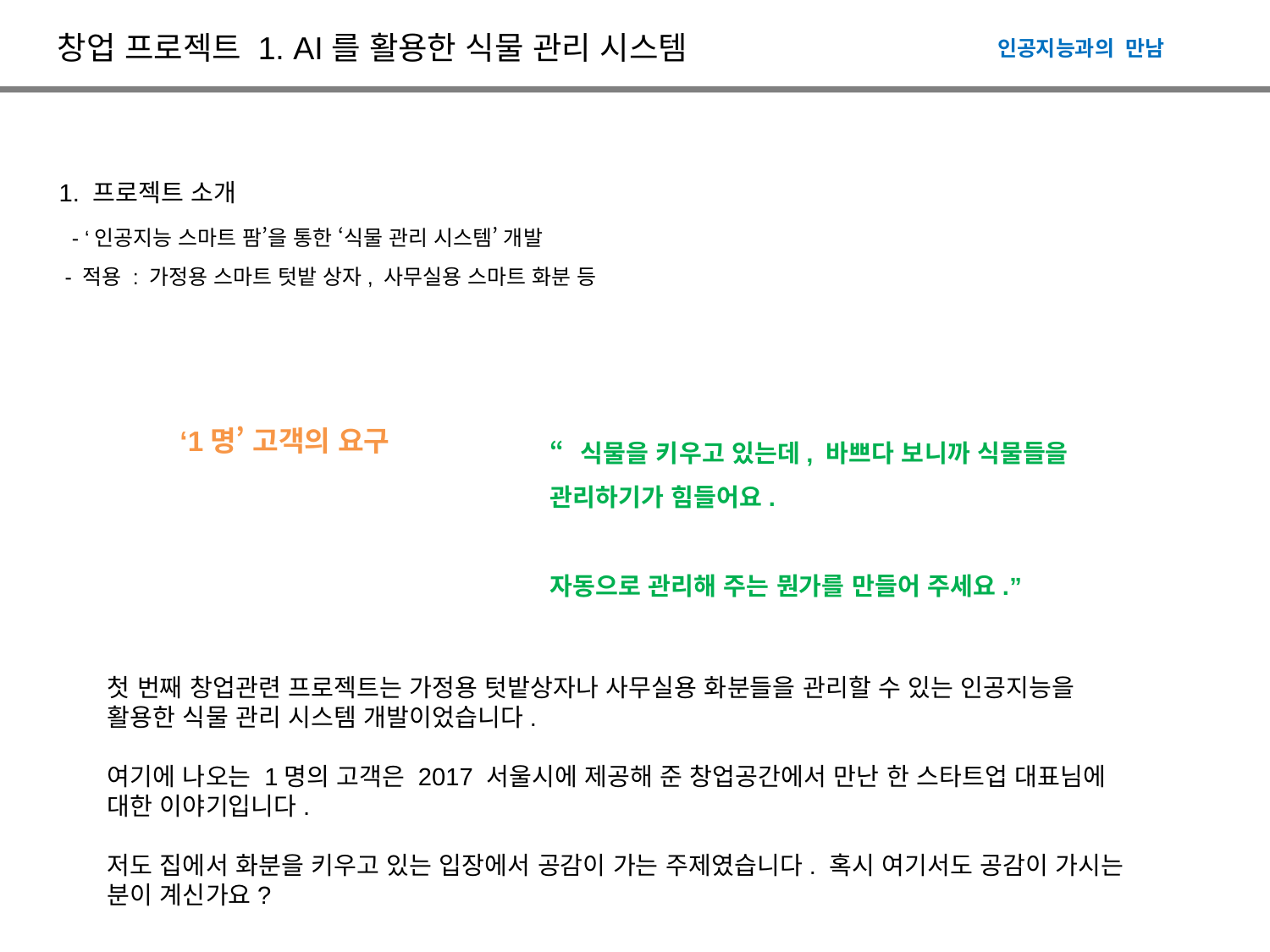

창업 프로젝트 1. AI를 활용한 식물 관리 시스템
인공지능과의  만남

1. 프로젝트 소개
 - ‘인공지능 스마트 팜’을 통한 ‘식물 관리 시스템’ 개발
 - 적용 : 가정용 스마트 텃밭 상자, 사무실용 스마트 화분 등
‘1명’ 고객의 요구
“식물을 키우고 있는데, 바쁘다 보니까 식물들을
관리하기가 힘들어요.

자동으로 관리해 주는 뭔가를 만들어 주세요.”
첫 번째 창업관련 프로젝트는 가정용 텃밭상자나 사무실용 화분들을 관리할 수 있는 인공지능을 활용한 식물 관리 시스템 개발이었습니다.

여기에 나오는 1명의 고객은 2017 서울시에 제공해 준 창업공간에서 만난 한 스타트업 대표님에 대한 이야기입니다.

저도 집에서 화분을 키우고 있는 입장에서 공감이 가는 주제였습니다. 혹시 여기서도 공감이 가시는 분이 계신가요?